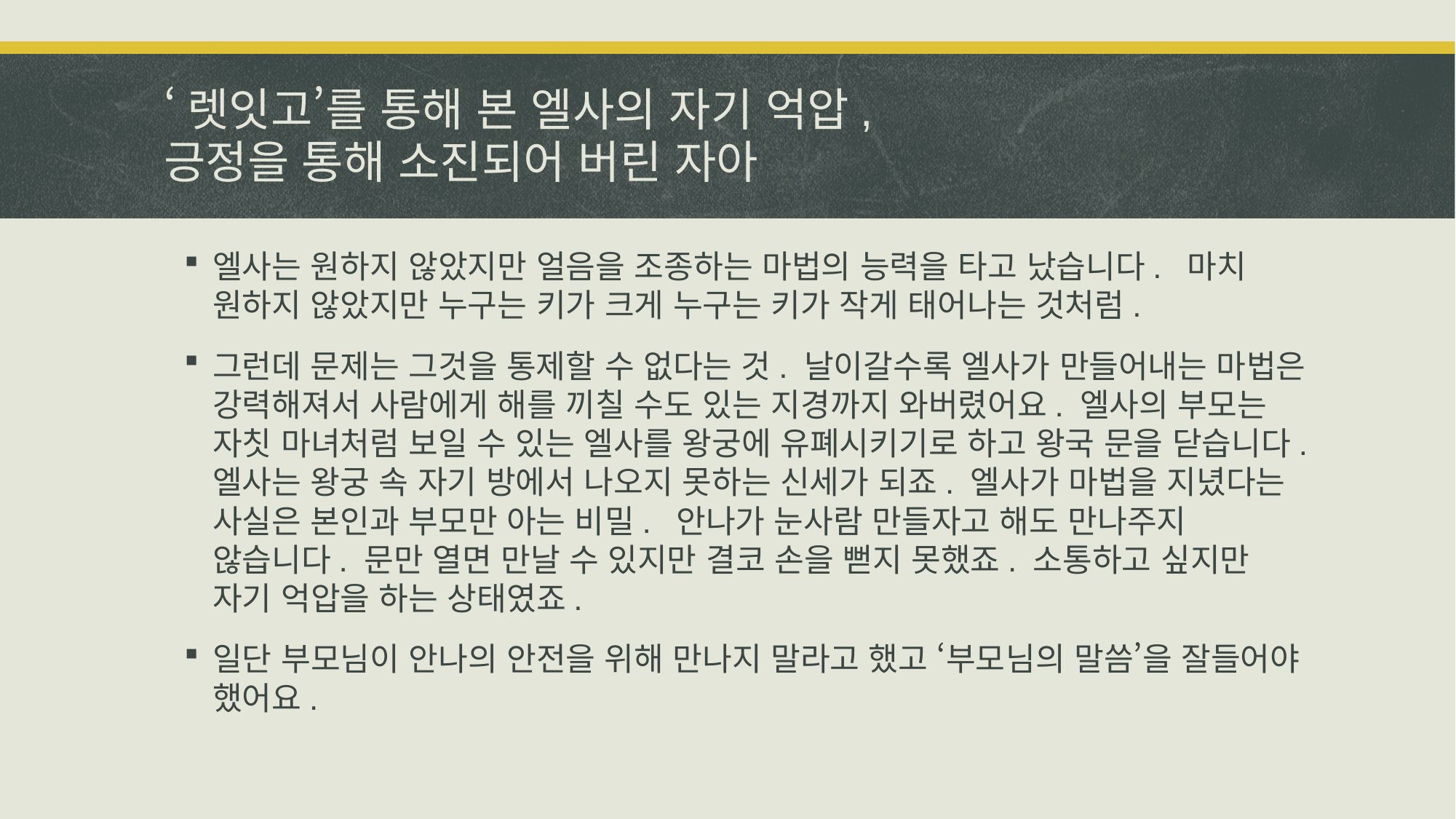

# ‘렛잇고’를 통해 본 엘사의 자기 억압, 긍정을 통해 소진되어 버린 자아
엘사는 원하지 않았지만 얼음을 조종하는 마법의 능력을 타고 났습니다.  마치 원하지 않았지만 누구는 키가 크게 누구는 키가 작게 태어나는 것처럼.
그런데 문제는 그것을 통제할 수 없다는 것. 날이갈수록 엘사가 만들어내는 마법은 강력해져서 사람에게 해를 끼칠 수도 있는 지경까지 와버렸어요. 엘사의 부모는 자칫 마녀처럼 보일 수 있는 엘사를 왕궁에 유폐시키기로 하고 왕국 문을 닫습니다. 엘사는 왕궁 속 자기 방에서 나오지 못하는 신세가 되죠. 엘사가 마법을 지녔다는 사실은 본인과 부모만 아는 비밀.  안나가 눈사람 만들자고 해도 만나주지 않습니다. 문만 열면 만날 수 있지만 결코 손을 뻗지 못했죠. 소통하고 싶지만 자기 억압을 하는 상태였죠.
일단 부모님이 안나의 안전을 위해 만나지 말라고 했고 ‘부모님의 말씀’을 잘들어야 했어요.